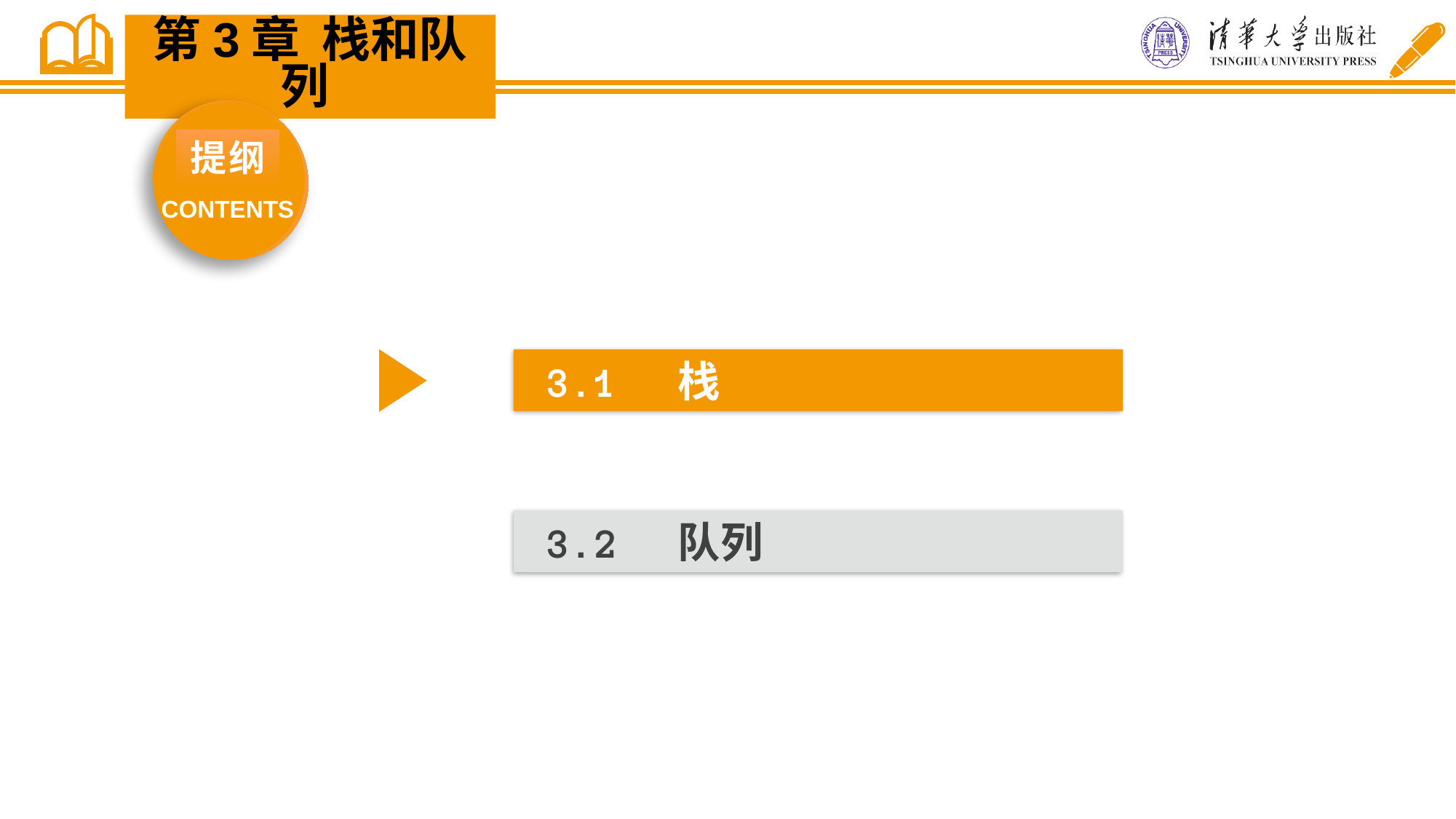

第3章  栈和队列

提纲
CONTENTS
3.1  栈

3.2  队列